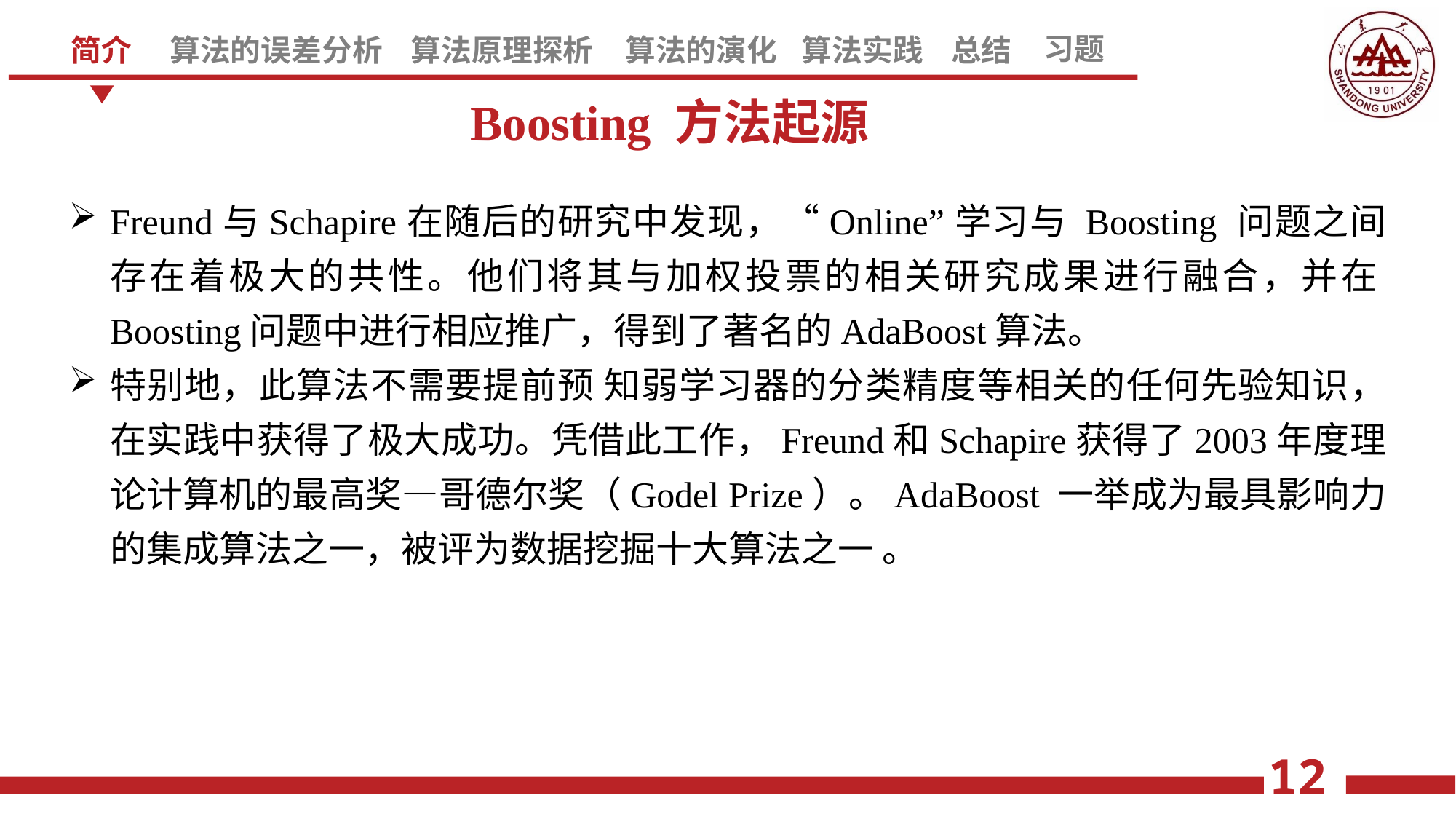

Boosting 方法起源
Freund与Schapire在随后的研究中发现，“Online”学习与 Boosting 问题之间存在着极大的共性。他们将其与加权投票的相关研究成果进行融合，并在Boosting问题中进行相应推广，得到了著名的AdaBoost算法。
特别地，此算法不需要提前预 知弱学习器的分类精度等相关的任何先验知识，在实践中获得了极大成功。凭借此工作，Freund和Schapire获得了2003年度理论计算机的最高奖—哥德尔奖（Godel Prize）。AdaBoost 一举成为最具影响力的集成算法之一，被评为数据挖掘十大算法之一 。